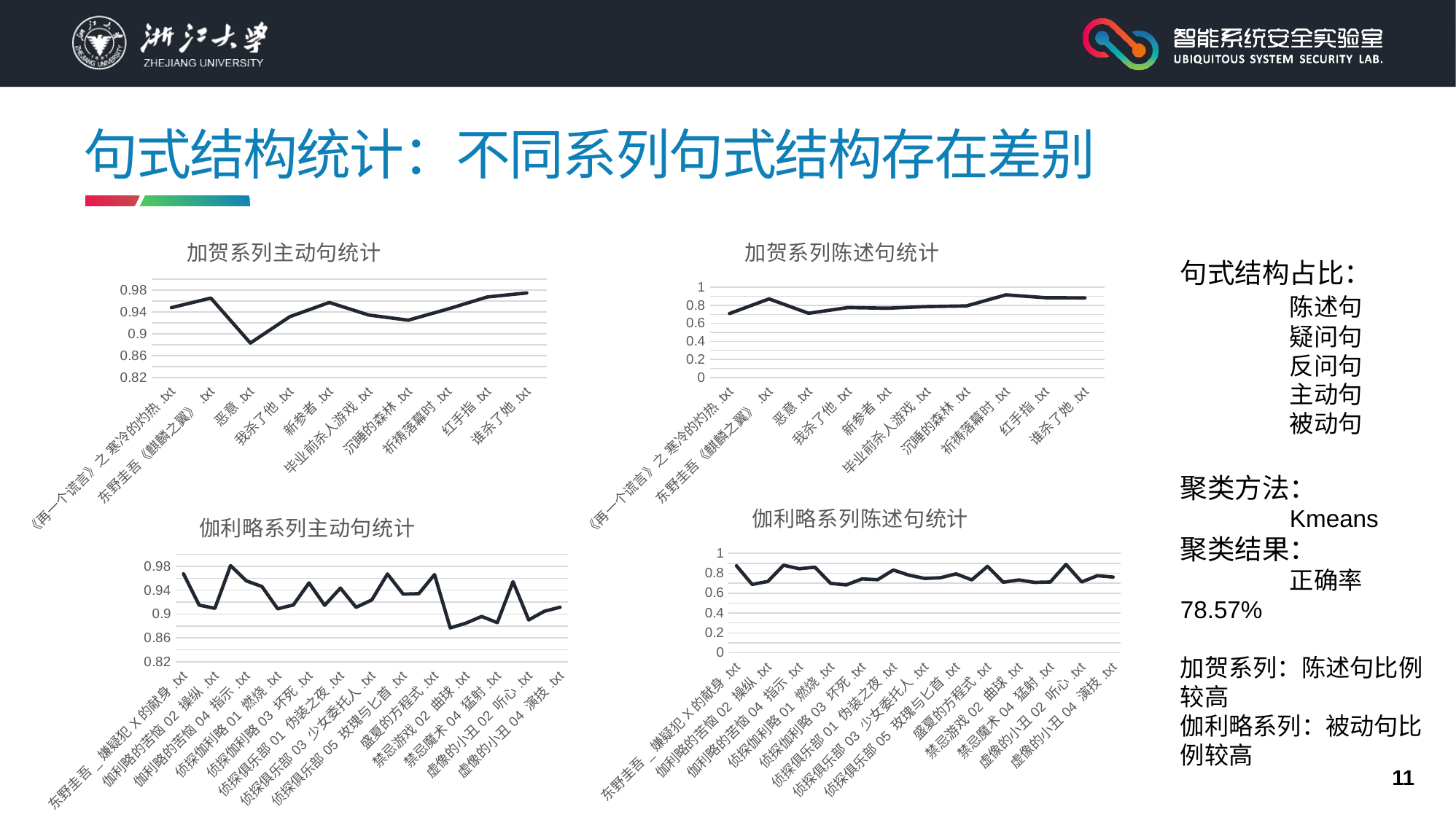

# 句式结构统计：不同系列句式结构存在差别

### Chart: 加贺系列主动句统计

| Category |  |
|---|---|
| 《再一个谎言》之 寒冷的灼热.txt | 0.948024948024948 |
| 东野圭吾《麒麟之翼》.txt | 0.965551020408163 |
| 恶意.txt | 0.883116883116883 |
| 我杀了他.txt | 0.93143223325857 |
| 新参者.txt | 0.957459926017262 |
| 毕业前杀人游戏.txt | 0.934466019417475 |
| 沉睡的森林.txt | 0.925053533190578 |
| 祈祷落幕时.txt | 0.945392993818074 |
| 红手指.txt | 0.967593382227528 |
| 谁杀了她.txt | 0.974896727041627 |

### Chart: 加贺系列陈述句统计

| Category |  |
|---|---|
| 《再一个谎言》之 寒冷的灼热.txt | 0.708939708939708 |
| 东野圭吾《麒麟之翼》.txt | 0.871510204081632 |
| 恶意.txt | 0.711850649350649 |
| 我杀了他.txt | 0.775072092278116 |
| 新参者.txt | 0.768187422934648 |
| 毕业前杀人游戏.txt | 0.786061026352288 |
| 沉睡的森林.txt | 0.793514836341388 |
| 祈祷落幕时.txt | 0.916102443332352 |
| 红手指.txt | 0.884871226334641 |
| 谁杀了她.txt | 0.882109945980298 |
句式结构占比：
	陈述句
	疑问句
	反问句
	主动句
	被动句

聚类方法：
	Kmeans
聚类结果：
	正确率78.57%

加贺系列：陈述句比例较高
伽利略系列：被动句比例较高

### Chart: 伽利略系列陈述句统计

| Category |  |
|---|---|
| 东野圭吾_嫌疑犯X的献身.txt | 0.875088314257453 |
| 伽利略的苦恼01 坠落 .txt | 0.687615526802218 |
| 伽利略的苦恼02 操纵.txt | 0.717976318622174 |
| 伽利略的苦恼03 密室.txt | 0.880896226415094 |
| 伽利略的苦恼04 指示.txt | 0.845373891001267 |
| 伽利略的苦恼05 扰乱.txt | 0.861032331253545 |
| 侦探伽利略01 燃烧.txt | 0.698245614035087 |
| 侦探伽利略02 映现.txt | 0.683241252302025 |
| 侦探伽利略03 坏死.txt | 0.743221690590111 |
| 侦探伽利略04 爆裂.txt | 0.735294117647058 |
| 侦探俱乐部01 伪装之夜.txt | 0.83294930875576 |
| 侦探俱乐部02 疯狂的电击.txt | 0.780487804878048 |
| 侦探俱乐部03 少女委托人.txt | 0.747779751332149 |
| 侦探俱乐部04 伊豆旅馆的神秘案.txt | 0.754934210526315 |
| 侦探俱乐部05 玫瑰与匕首.txt | 0.793165467625899 |
| 圣女的救济.txt | 0.73335175462835 |
| 盛夏的方程式.txt | 0.869752421959095 |
| 禁忌游戏01 透视.txt | 0.709828393135725 |
| 禁忌游戏02 曲球.txt | 0.732608695652173 |
| 禁忌游戏03 恋波.txt | 0.708 |
| 禁忌魔术04 猛射.txt | 0.712038717483363 |
| 虚像的小丑01 幻惑.txt | 0.889206576125804 |
| 虚像的小丑02 听心.txt | 0.712427745664739 |
| 虚像的小丑03 伪装.txt | 0.775510204081632 |
| 虚像的小丑04 演技.txt | 0.761973875181422 |

### Chart: 伽利略系列主动句统计

| Category |  |
|---|---|
| 东野圭吾_嫌疑犯X的献身.txt | 0.967359050445103 |
| 伽利略的苦恼01 坠落 .txt | 0.914972273567467 |
| 伽利略的苦恼02 操纵.txt | 0.909580193756727 |
| 伽利略的苦恼03 密室.txt | 0.981132075471698 |
| 伽利略的苦恼04 指示.txt | 0.955640050697084 |
| 伽利略的苦恼05 扰乱.txt | 0.946114577424844 |
| 侦探伽利略01 燃烧.txt | 0.908771929824561 |
| 侦探伽利略02 映现.txt | 0.915285451197053 |
| 侦探伽利略03 坏死.txt | 0.952153110047846 |
| 侦探伽利略04 爆裂.txt | 0.914611005692599 |
| 侦探俱乐部01 伪装之夜.txt | 0.943548387096774 |
| 侦探俱乐部02 疯狂的电击.txt | 0.91130820399113 |
| 侦探俱乐部03 少女委托人.txt | 0.923623445825932 |
| 侦探俱乐部04 伊豆旅馆的神秘案.txt | 0.967105263157894 |
| 侦探俱乐部05 玫瑰与匕首.txt | 0.933453237410071 |
| 圣女的救济.txt | 0.934235976789168 |
| 盛夏的方程式.txt | 0.966152374117928 |
| 禁忌游戏01 透视.txt | 0.876755070202808 |
| 禁忌游戏02 曲球.txt | 0.884782608695652 |
| 禁忌游戏03 恋波.txt | 0.896 |
| 禁忌魔术04 猛射.txt | 0.885662431941923 |
| 虚像的小丑01 幻惑.txt | 0.954253037884203 |
| 虚像的小丑02 听心.txt | 0.890173410404624 |
| 虚像的小丑03 伪装.txt | 0.904761904761904 |
| 虚像的小丑04 演技.txt | 0.911465892597968 |
11